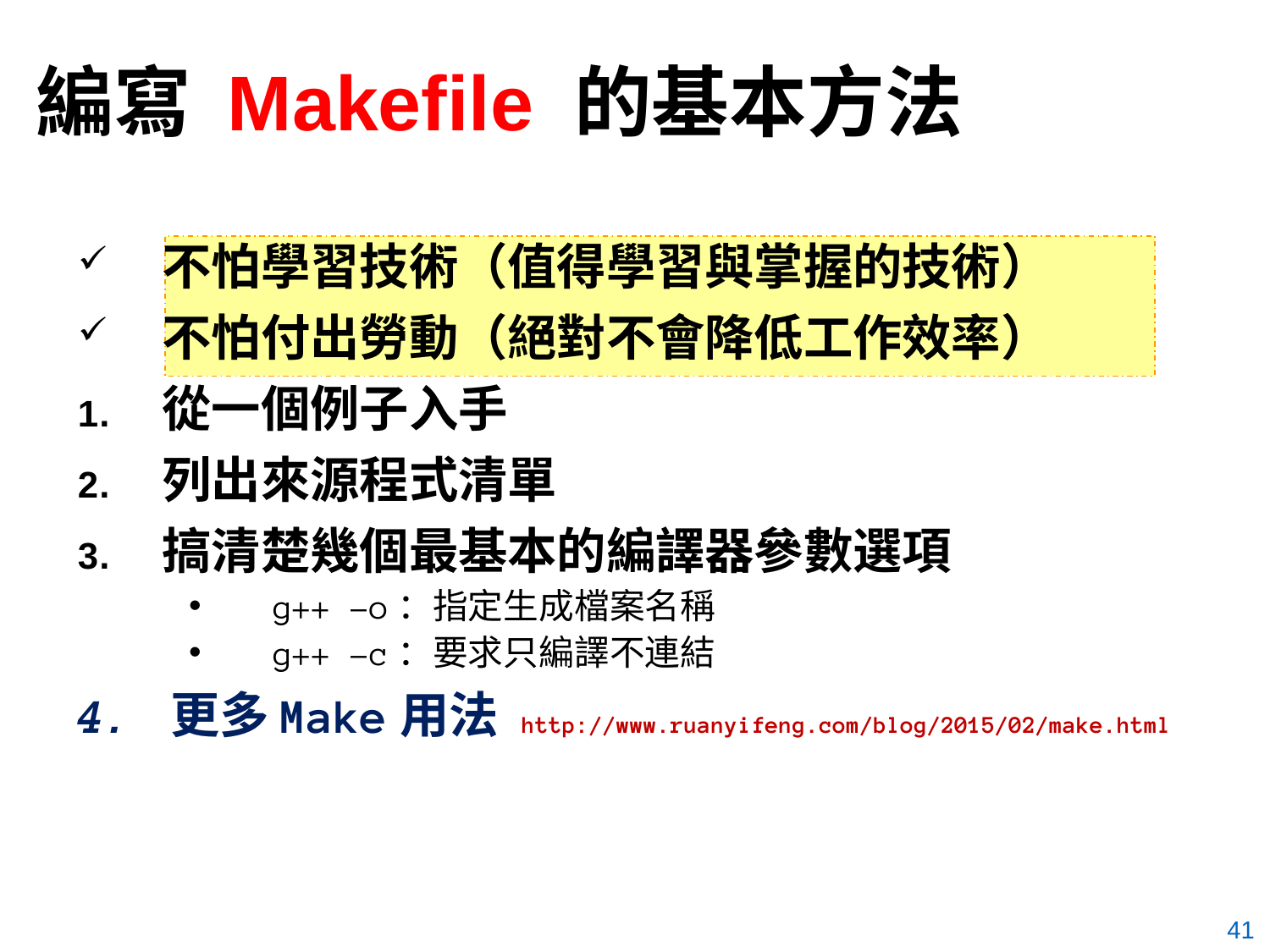

# 編寫 Makefile 的基本方法
不怕學習技術（值得學習與掌握的技術）
不怕付出勞動（絕對不會降低工作效率）
從一個例子入手
列出來源程式清單
搞清楚幾個最基本的編譯器參數選項
g++ -o：指定生成檔案名稱
g++ -c：要求只編譯不連結
4. 更多Make用法 http://www.ruanyifeng.com/blog/2015/02/make.html

41